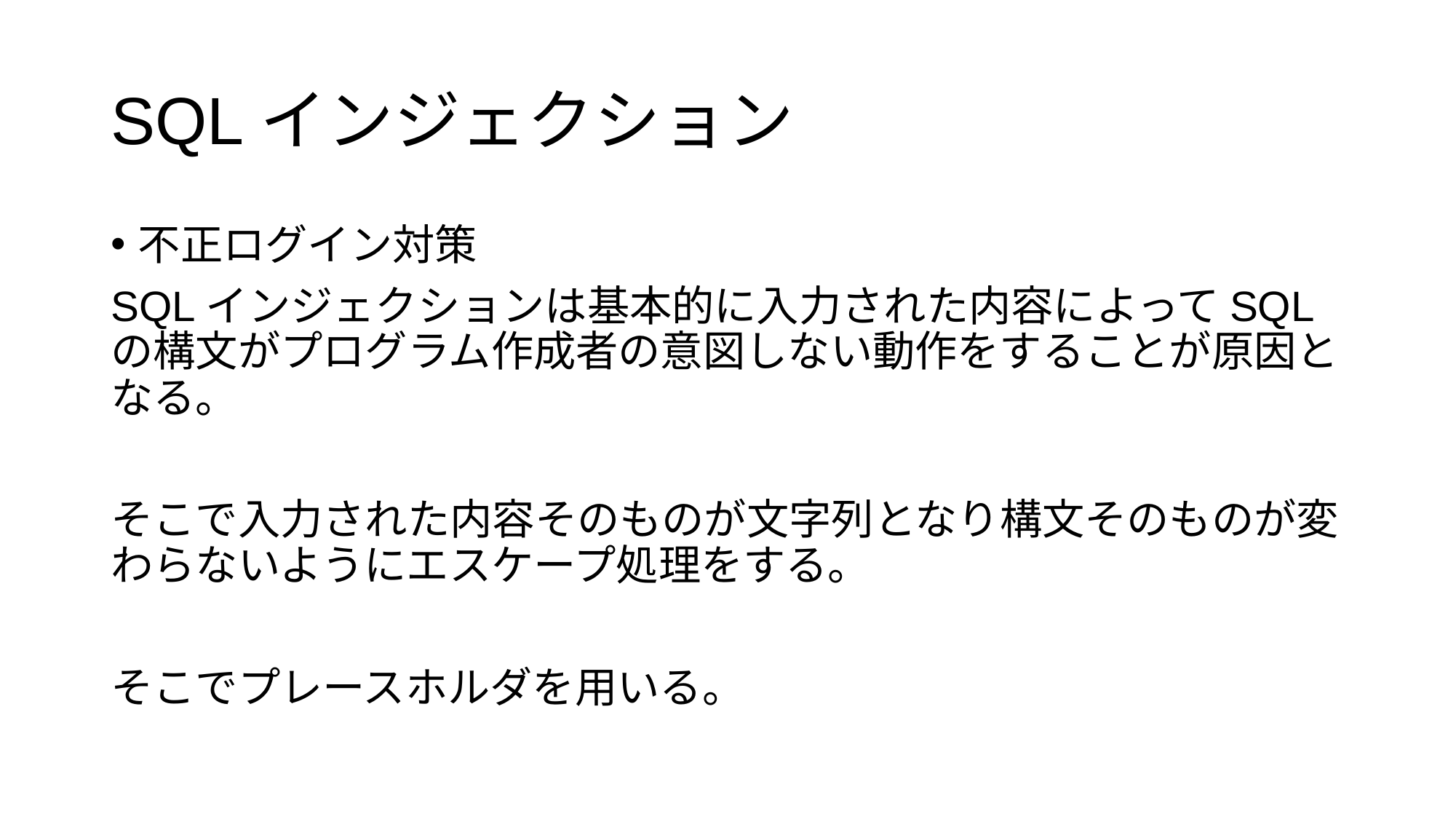

# SQLインジェクション
不正ログイン対策
SQLインジェクションは基本的に入力された内容によってSQLの構文がプログラム作成者の意図しない動作をすることが原因となる。

そこで入力された内容そのものが文字列となり構文そのものが変わらないようにエスケープ処理をする。

そこでプレースホルダを用いる。